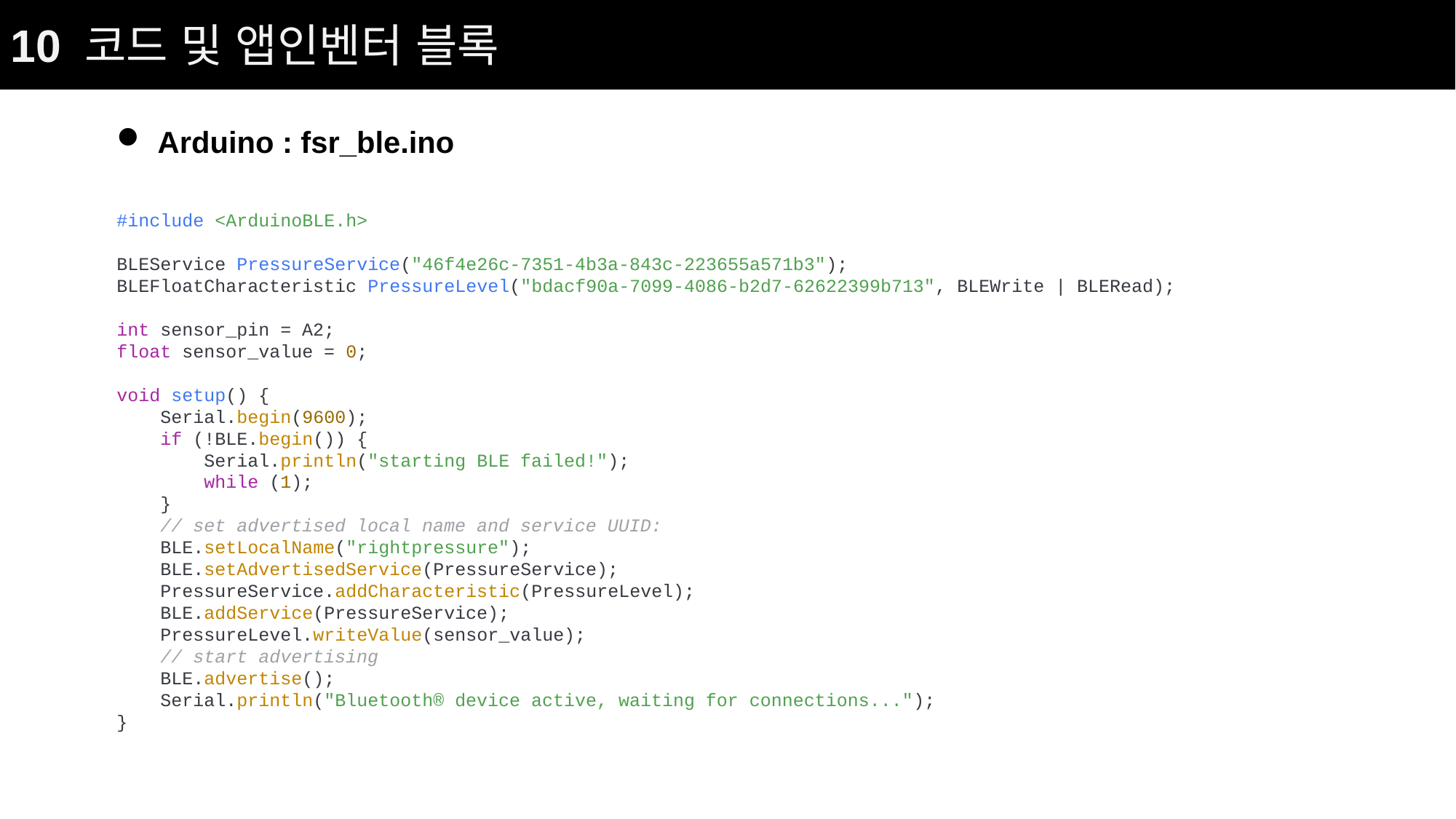

10 코드 및 앱인벤터 블록
Arduino : fsr_ble.ino
#include <ArduinoBLE.h>

BLEService PressureService("46f4e26c-7351-4b3a-843c-223655a571b3");
BLEFloatCharacteristic PressureLevel("bdacf90a-7099-4086-b2d7-62622399b713", BLEWrite | BLERead);

int sensor_pin = A2;
float sensor_value = 0;

void setup() {
    Serial.begin(9600);
    if (!BLE.begin()) {
        Serial.println("starting BLE failed!");
        while (1);
    }
    // set advertised local name and service UUID:
    BLE.setLocalName("rightpressure");
    BLE.setAdvertisedService(PressureService);
    PressureService.addCharacteristic(PressureLevel);
    BLE.addService(PressureService);
    PressureLevel.writeValue(sensor_value);
    // start advertising
    BLE.advertise();
    Serial.println("Bluetooth® device active, waiting for connections...");
}